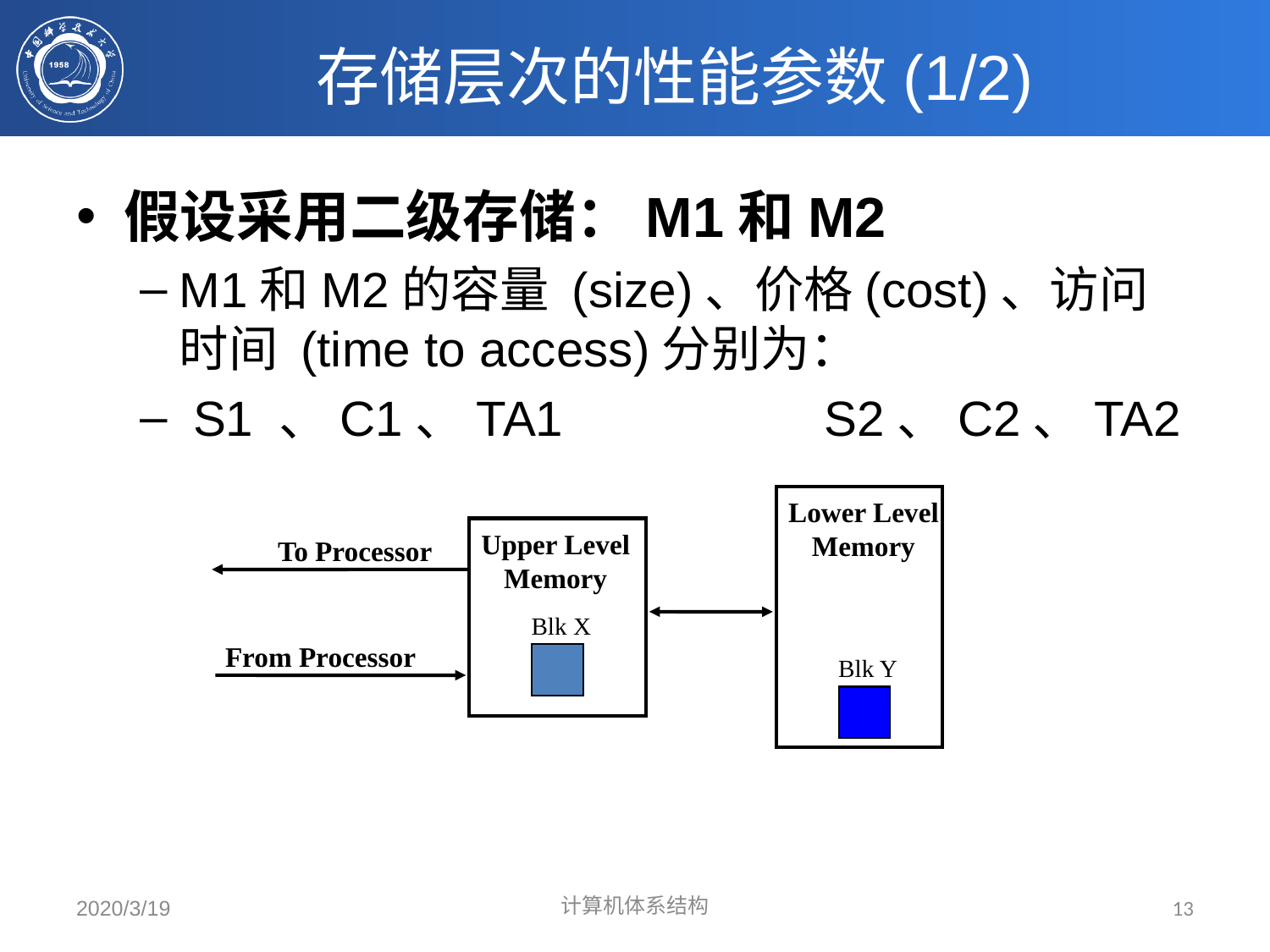

# 存储层次的性能参数(1/2)
假设采用二级存储：M1和M2
M1和M2的容量 (size)、价格(cost)、访问时间 (time to access)分别为：
 S1 、C1、TA1                   S2、C2、TA2

Lower Level
Memory

Upper Level
Memory
To Processor

Blk X

From Processor

Blk Y

2020/3/19
计算机体系结构
13